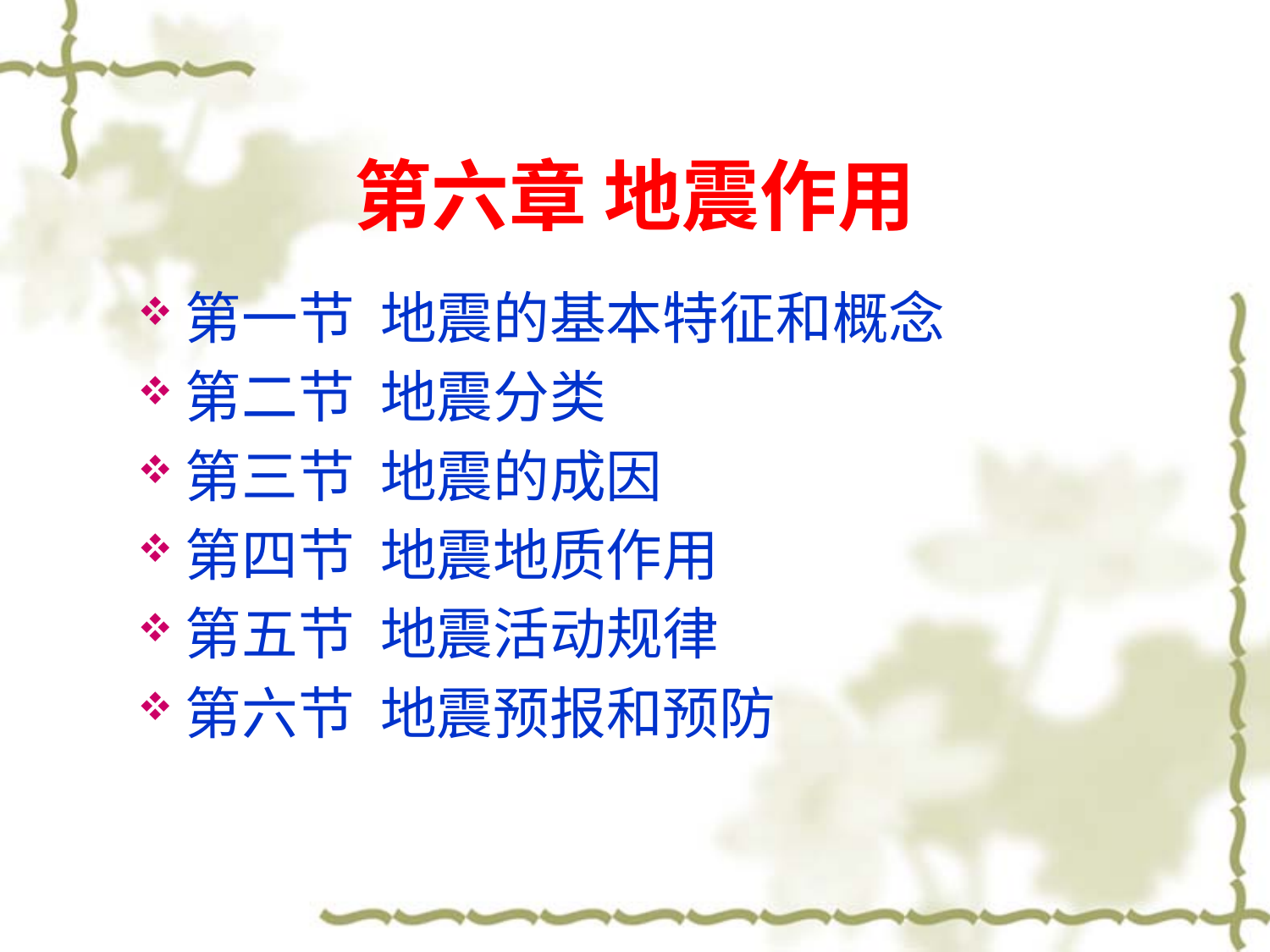

# 第六章 地震作用
第一节  地震的基本特征和概念
第二节  地震分类
第三节  地震的成因
第四节  地震地质作用
第五节  地震活动规律
第六节  地震预报和预防